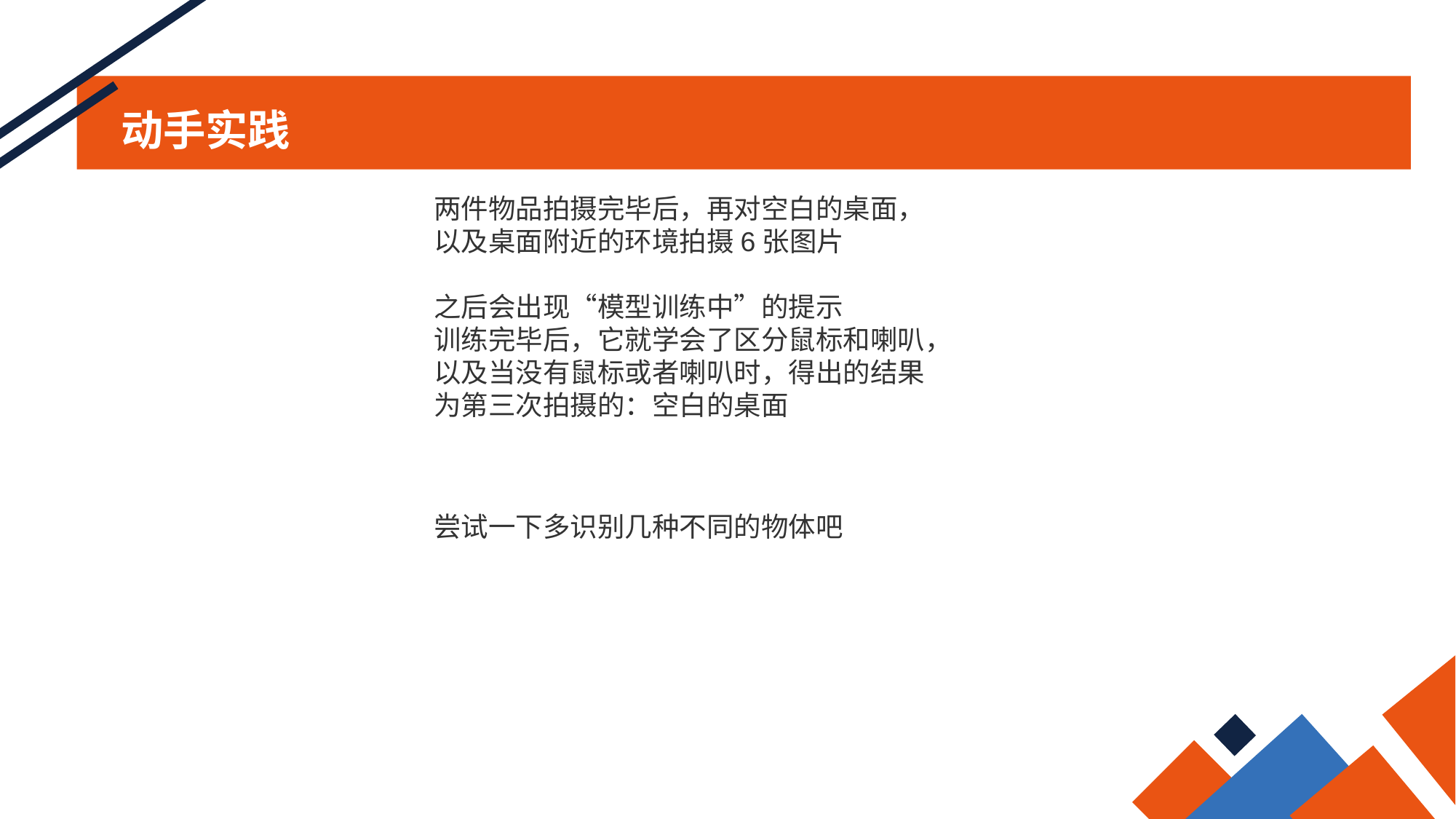

# 动手实践
两件物品拍摄完毕后，再对空白的桌面，以及桌面附近的环境拍摄6张图片

之后会出现“模型训练中”的提示
训练完毕后，它就学会了区分鼠标和喇叭，以及当没有鼠标或者喇叭时，得出的结果为第三次拍摄的：空白的桌面
尝试一下多识别几种不同的物体吧